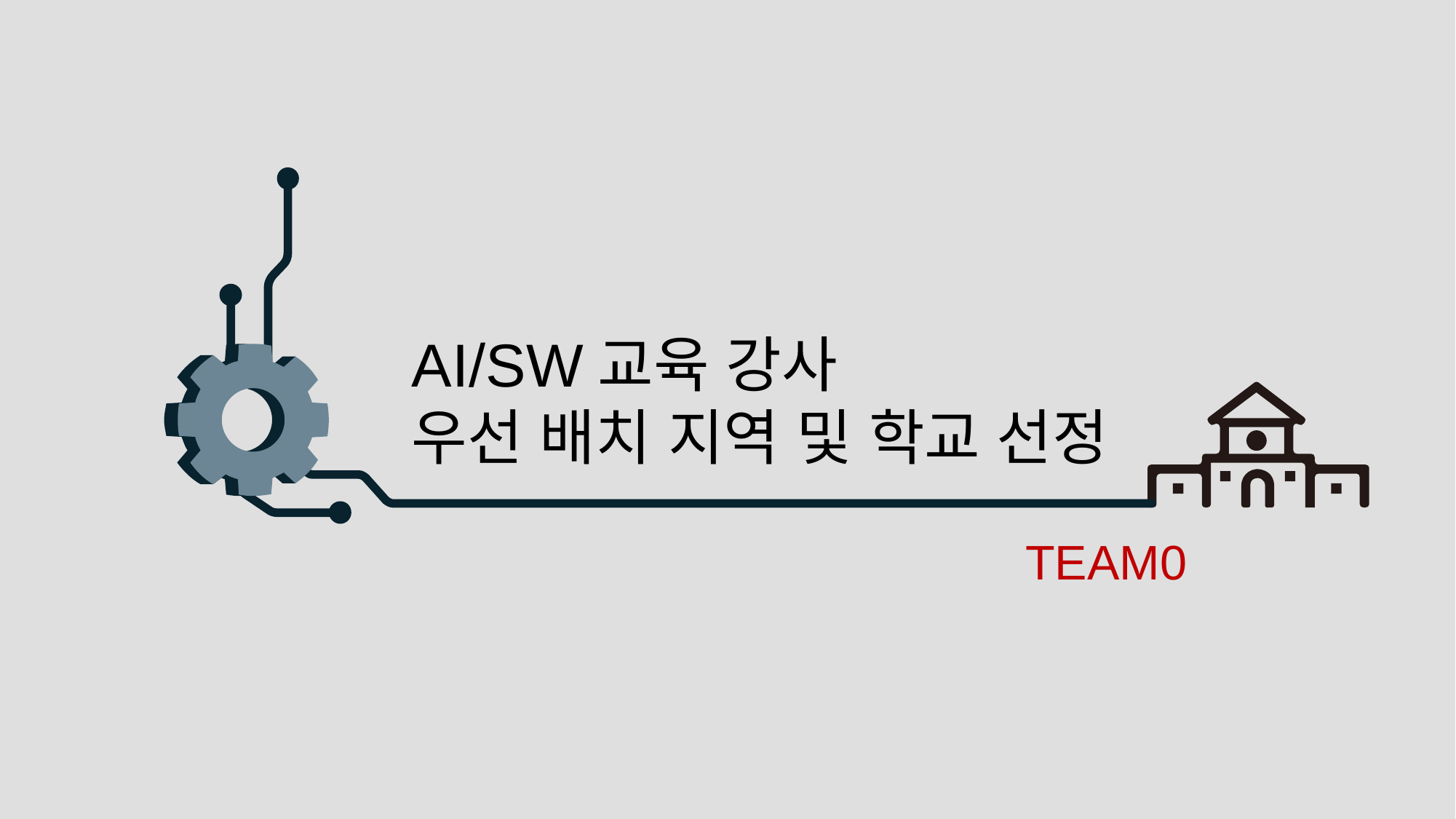

AI/SW교육 강사
우선 배치 지역 및 학교 선정
TEAM0